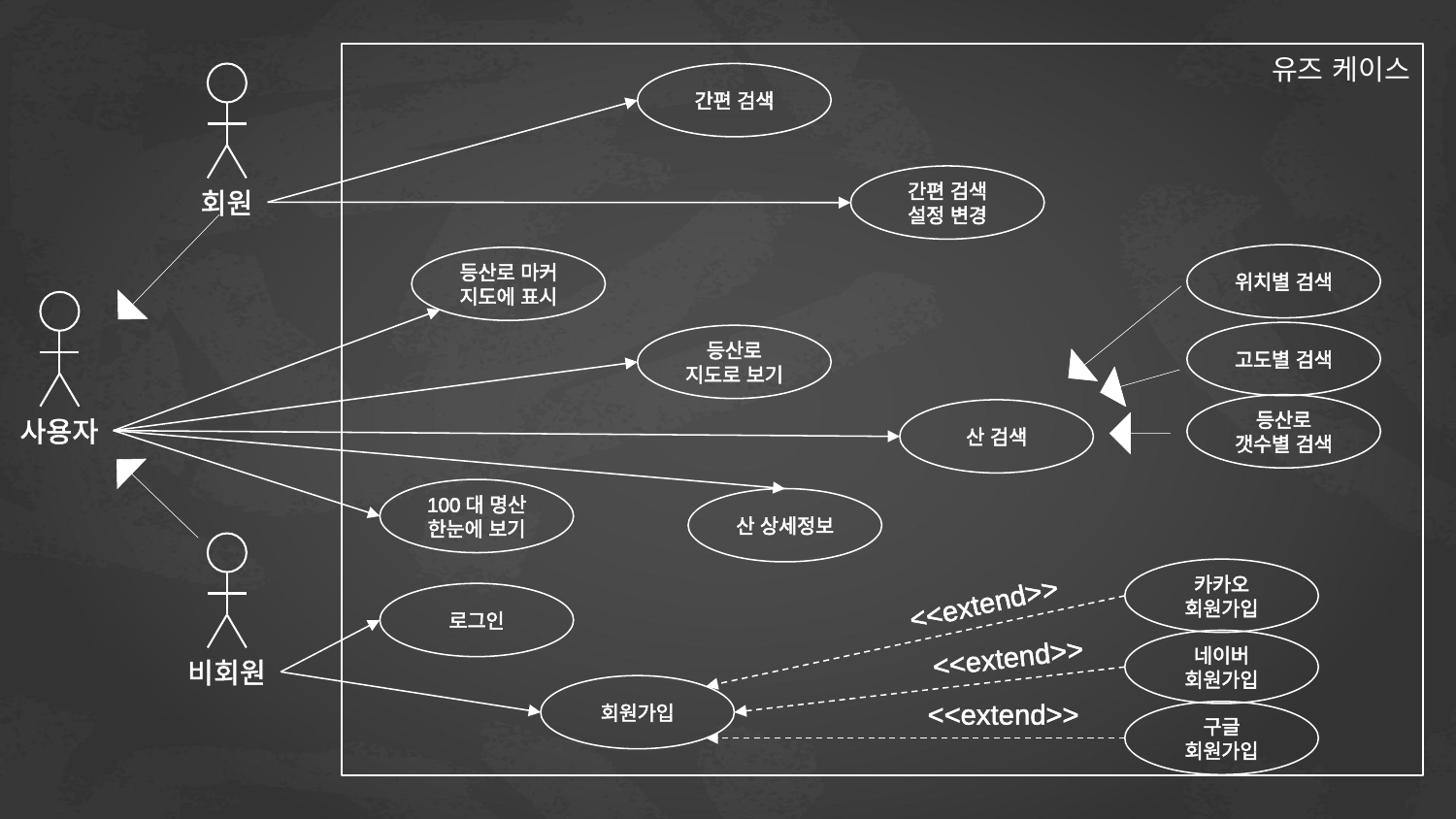

유즈 케이스

회원
간편 검색
간편 검색 설정 변경
위치별 검색

등산로 마커 지도에 표시

사용자

고도별 검색
등산로 지도로 보기

등산로 갯수별 검색
산 검색

100대 명산 한눈에 보기
산 상세정보

비회원
카카오 회원가입
<<extend>>
로그인
네이버 회원가입
<<extend>>
회원가입
<<extend>>
구글 회원가입